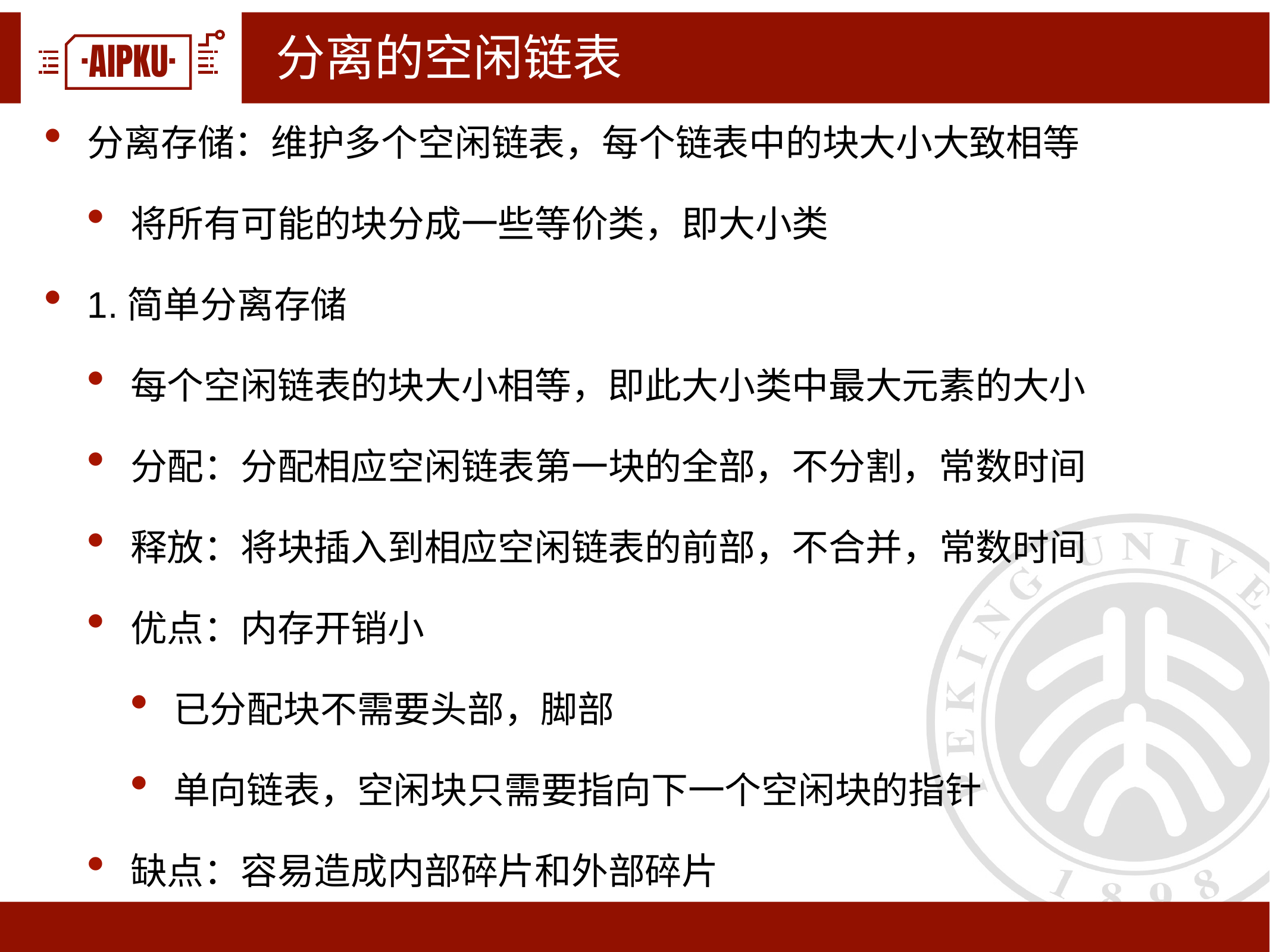

# 分离的空闲链表
分离存储：维护多个空闲链表，每个链表中的块大小大致相等
将所有可能的块分成一些等价类，即大小类
1.简单分离存储
每个空闲链表的块大小相等，即此大小类中最大元素的大小
分配：分配相应空闲链表第一块的全部，不分割，常数时间
释放：将块插入到相应空闲链表的前部，不合并，常数时间
优点：内存开销小
已分配块不需要头部，脚部
单向链表，空闲块只需要指向下一个空闲块的指针
缺点：容易造成内部碎片和外部碎片